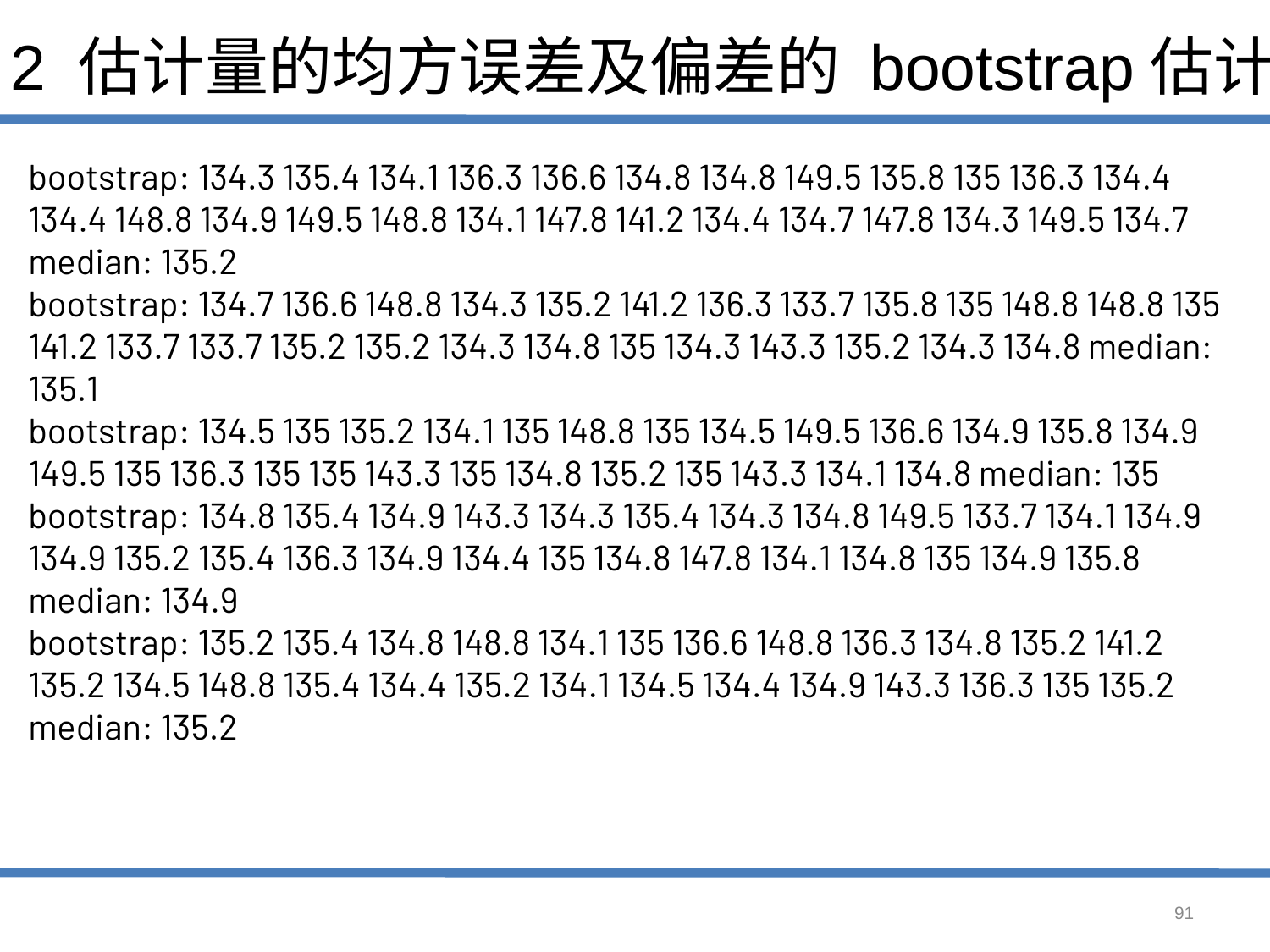

# 2 估计量的均方误差及偏差的 bootstrap估计
bootstrap: 134.3 135.4 134.1 136.3 136.6 134.8 134.8 149.5 135.8 135 136.3 134.4 134.4 148.8 134.9 149.5 148.8 134.1 147.8 141.2 134.4 134.7 147.8 134.3 149.5 134.7 median: 135.2
bootstrap: 134.7 136.6 148.8 134.3 135.2 141.2 136.3 133.7 135.8 135 148.8 148.8 135 141.2 133.7 133.7 135.2 135.2 134.3 134.8 135 134.3 143.3 135.2 134.3 134.8 median: 135.1
bootstrap: 134.5 135 135.2 134.1 135 148.8 135 134.5 149.5 136.6 134.9 135.8 134.9 149.5 135 136.3 135 135 143.3 135 134.8 135.2 135 143.3 134.1 134.8 median: 135
bootstrap: 134.8 135.4 134.9 143.3 134.3 135.4 134.3 134.8 149.5 133.7 134.1 134.9 134.9 135.2 135.4 136.3 134.9 134.4 135 134.8 147.8 134.1 134.8 135 134.9 135.8 median: 134.9
bootstrap: 135.2 135.4 134.8 148.8 134.1 135 136.6 148.8 136.3 134.8 135.2 141.2 135.2 134.5 148.8 135.4 134.4 135.2 134.1 134.5 134.4 134.9 143.3 136.3 135 135.2 median: 135.2
91